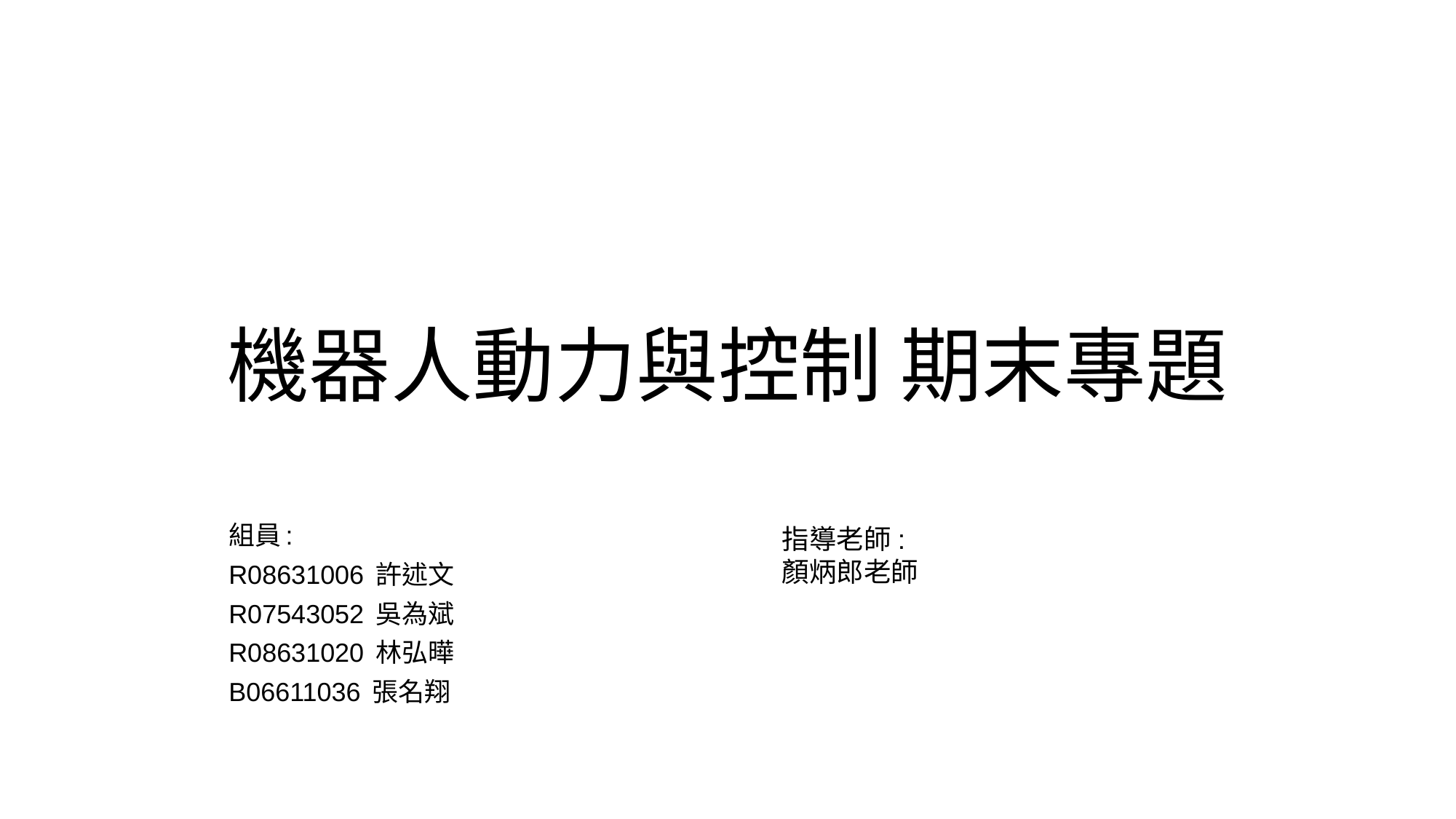

# 機器人動力與控制 期末專題
組員:
R08631006 許述文
R07543052 吳為斌
R08631020 林弘曄
B06611036 張名翔

指導老師:
顏炳郎老師